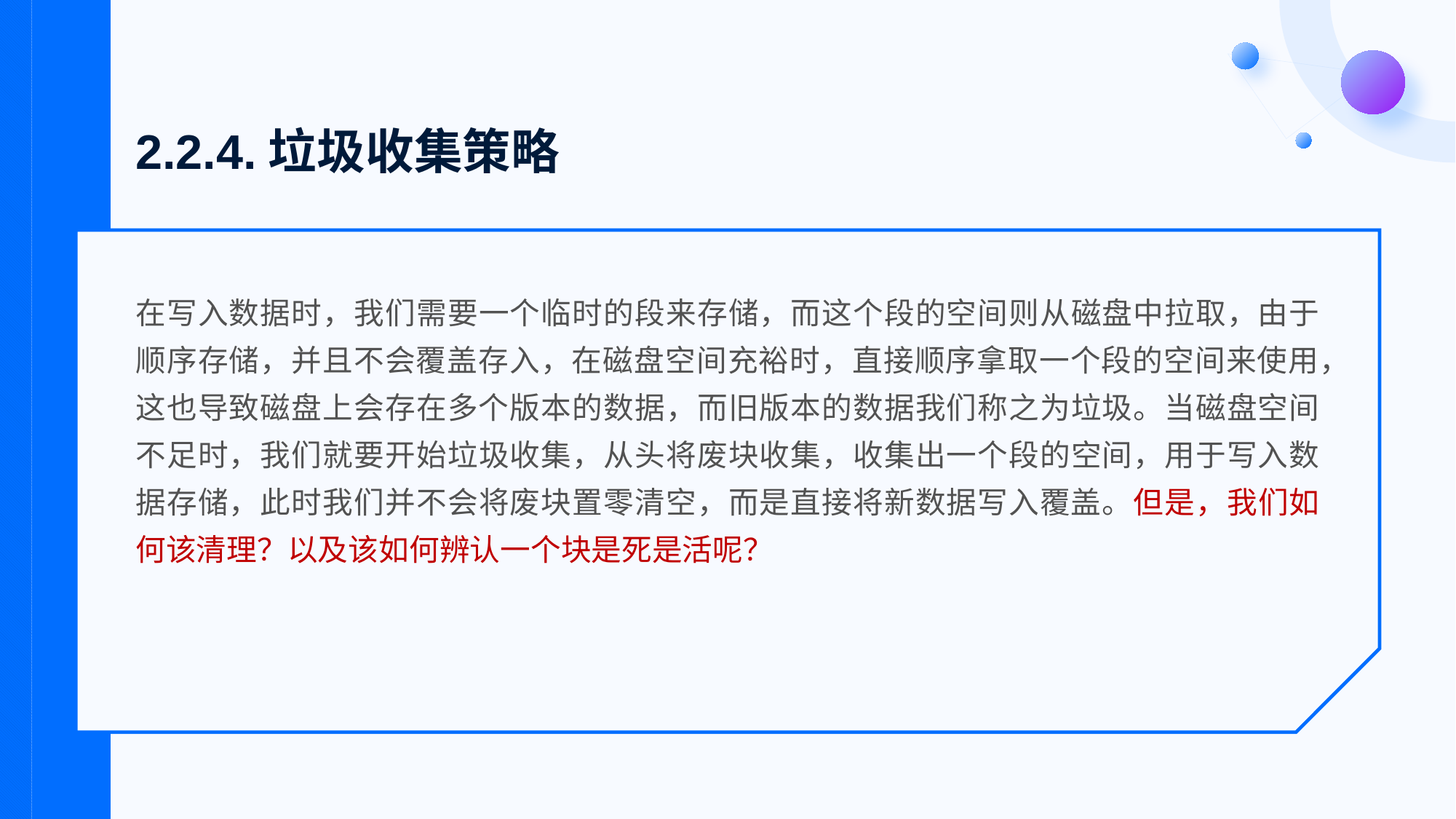

# 2.2.4.垃圾收集策略
在写入数据时，我们需要一个临时的段来存储，而这个段的空间则从磁盘中拉取，由于顺序存储，并且不会覆盖存入，在磁盘空间充裕时，直接顺序拿取一个段的空间来使用，这也导致磁盘上会存在多个版本的数据，而旧版本的数据我们称之为垃圾。当磁盘空间不足时，我们就要开始垃圾收集，从头将废块收集，收集出一个段的空间，用于写入数据存储，此时我们并不会将废块置零清空，而是直接将新数据写入覆盖。但是，我们如何该清理？以及该如何辨认一个块是死是活呢？